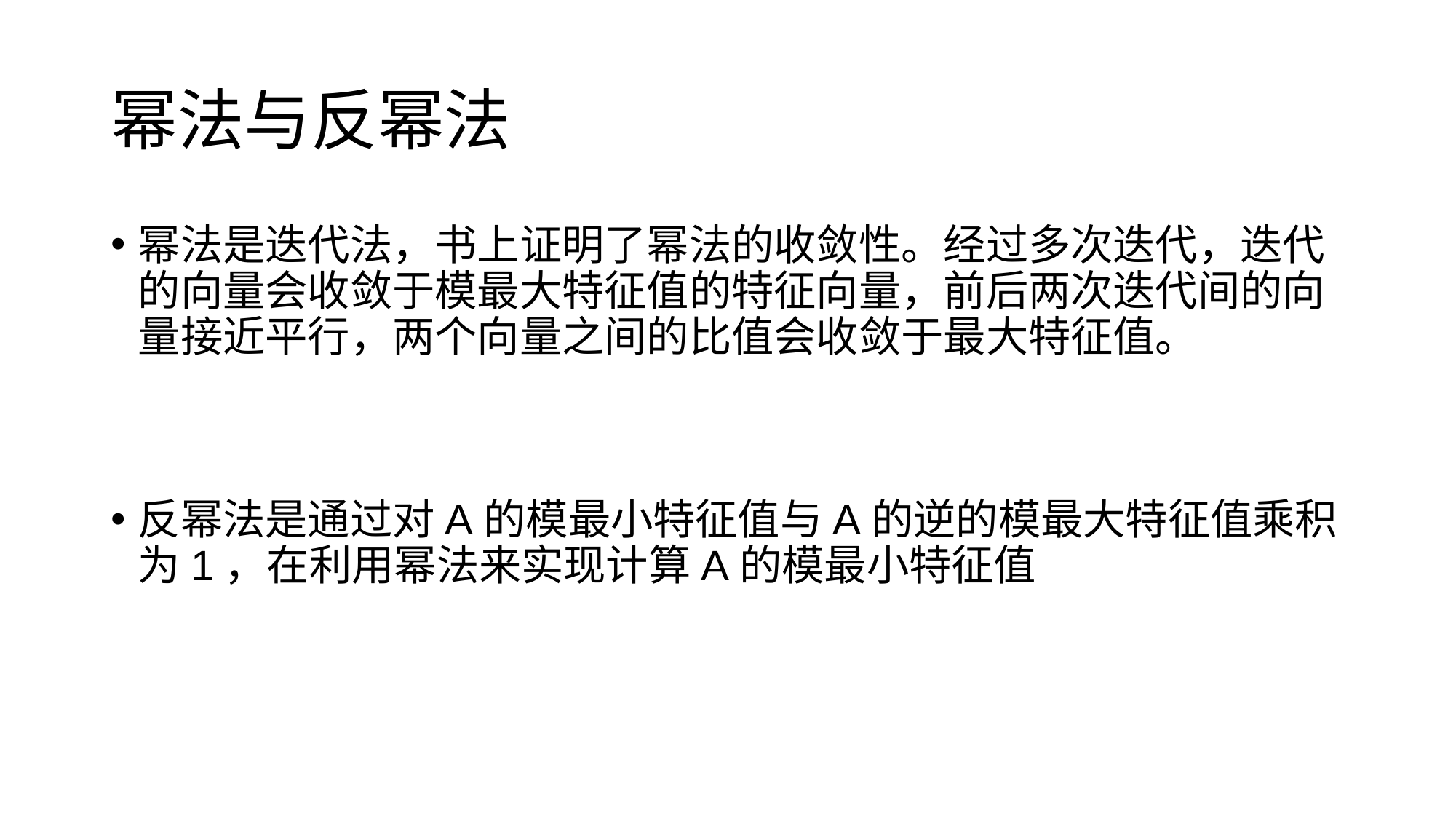

# 幂法与反幂法
幂法是迭代法，书上证明了幂法的收敛性。经过多次迭代，迭代的向量会收敛于模最大特征值的特征向量，前后两次迭代间的向量接近平行，两个向量之间的比值会收敛于最大特征值。

反幂法是通过对A的模最小特征值与A的逆的模最大特征值乘积为1，在利用幂法来实现计算A的模最小特征值